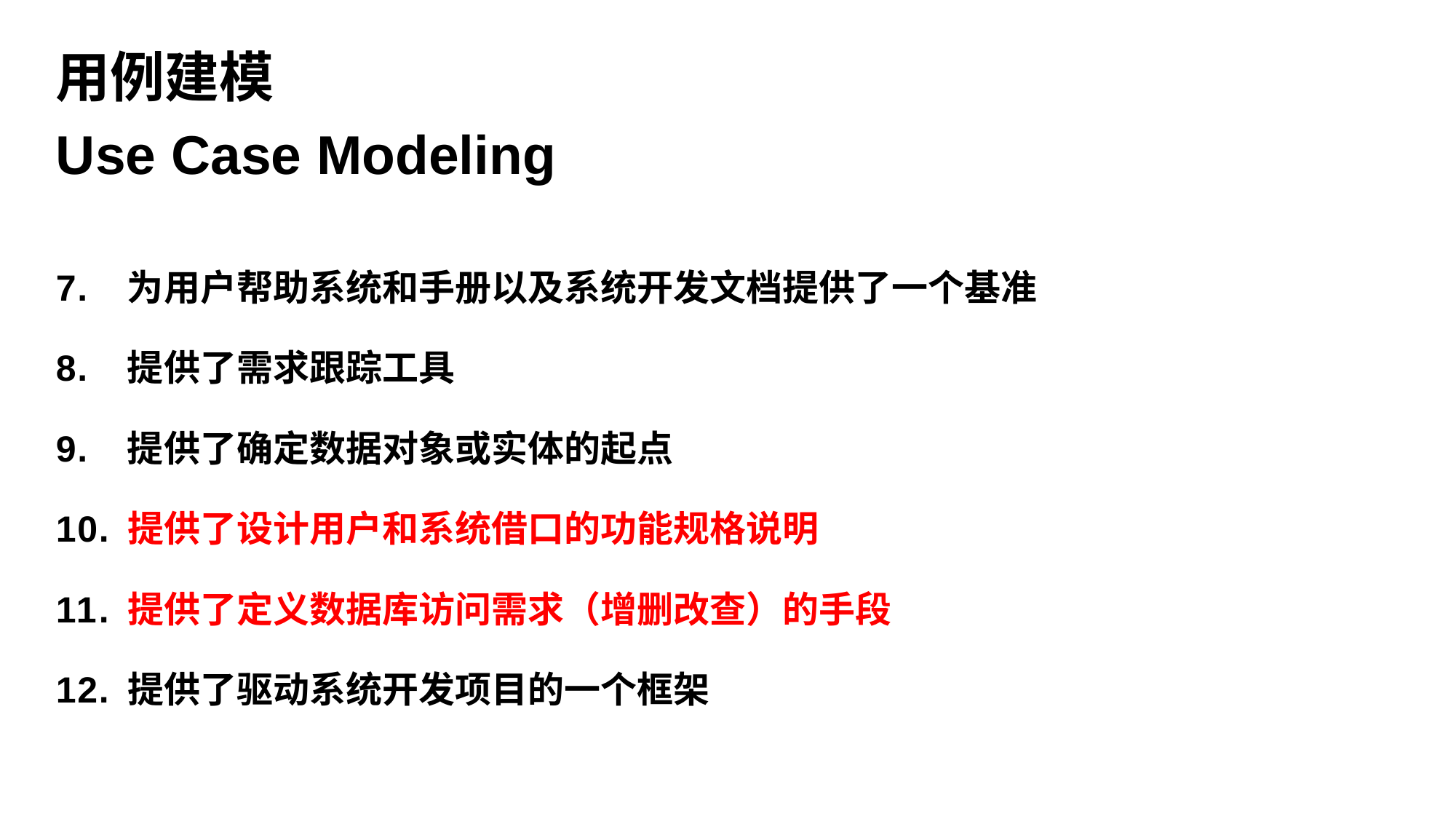

用例建模
Use Case Modeling
 为用户帮助系统和手册以及系统开发文档提供了一个基准
 提供了需求跟踪工具
 提供了确定数据对象或实体的起点
 提供了设计用户和系统借口的功能规格说明
 提供了定义数据库访问需求（增删改查）的手段
 提供了驱动系统开发项目的一个框架